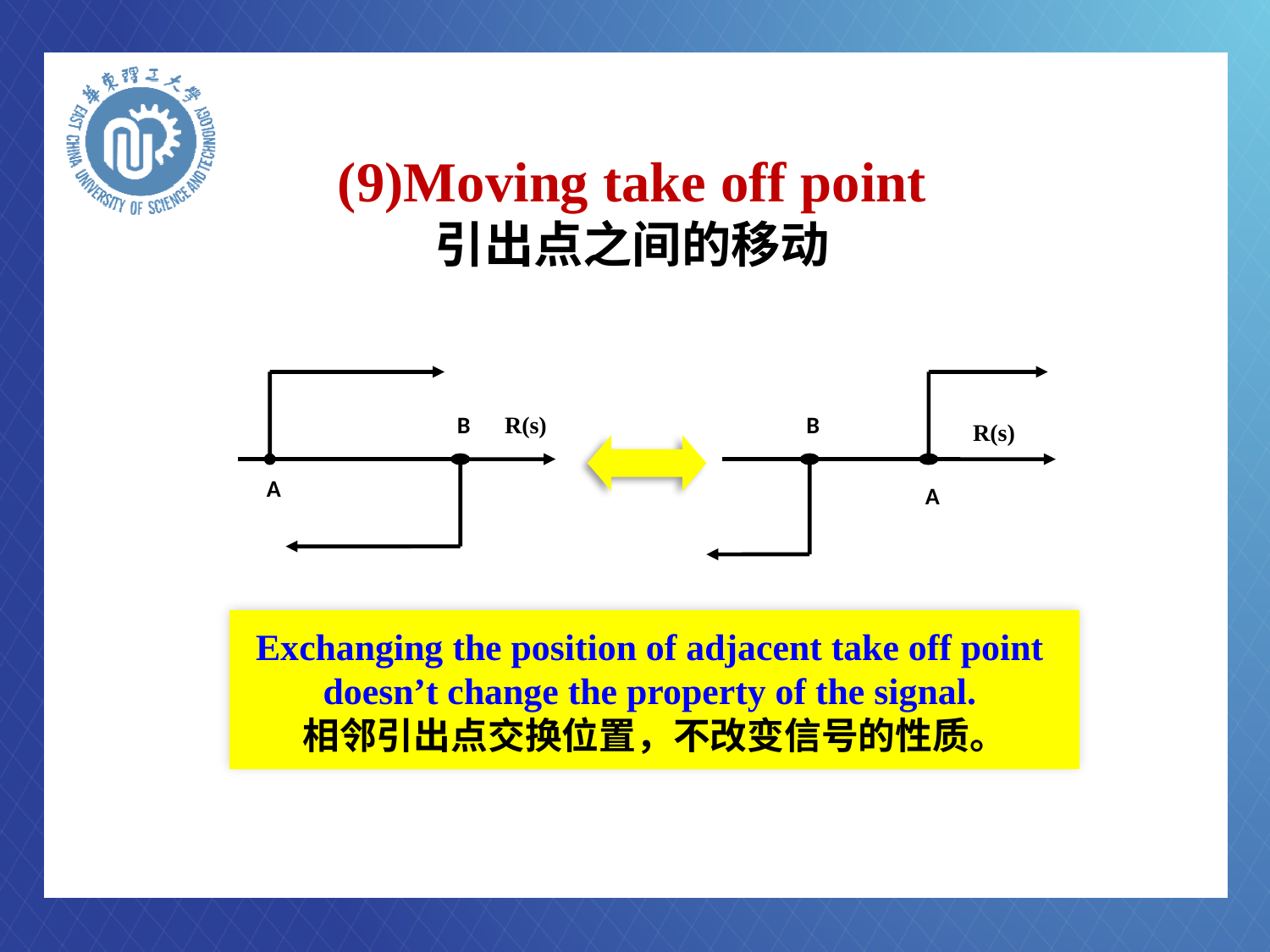

# (9)Moving take off point 引出点之间的移动

B
R(s)

A

B
R(s)

A

Exchanging the position of adjacent take off point
doesn’t change the property of the signal.
相邻引出点交换位置，不改变信号的性质。